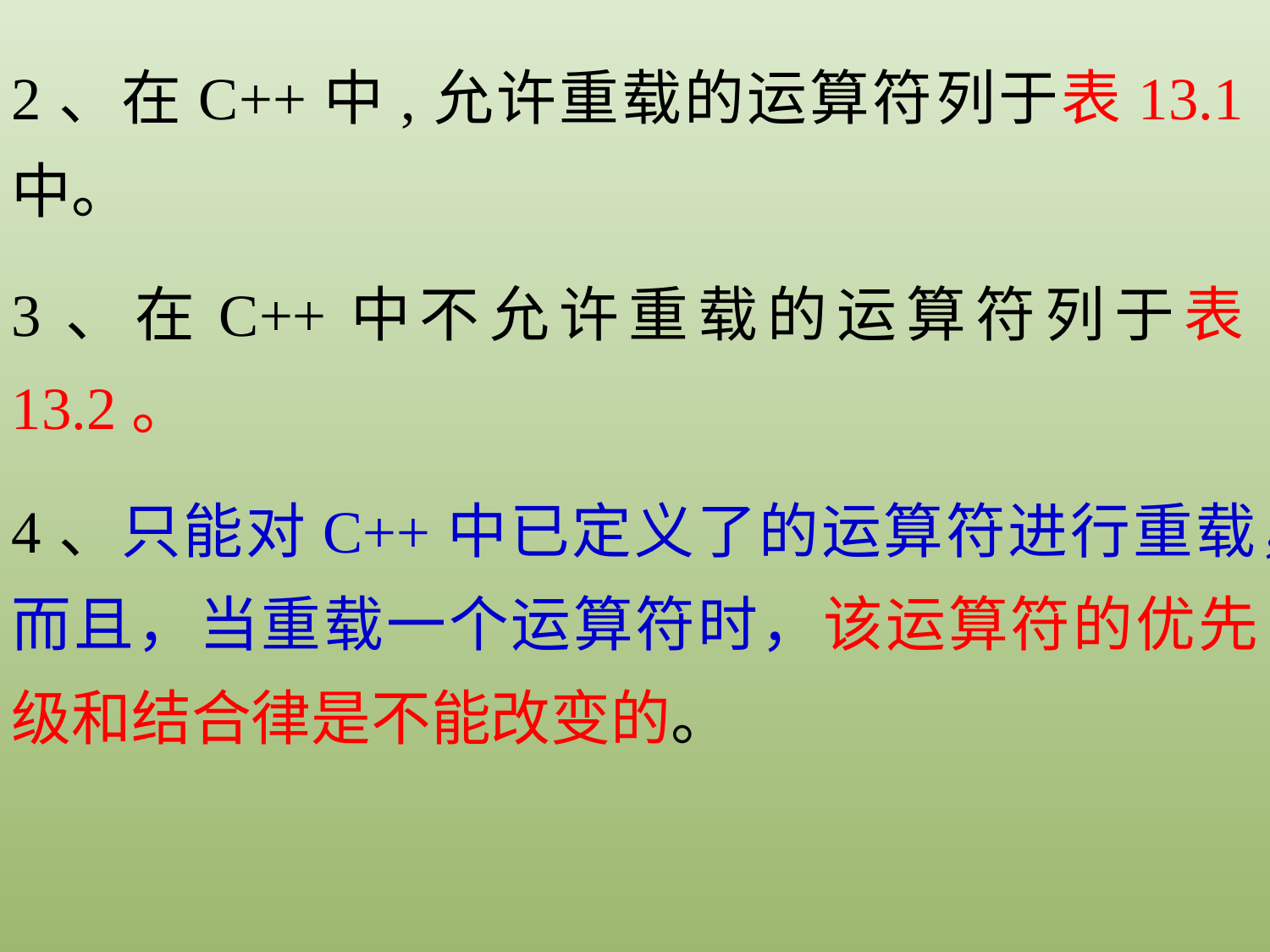

2、在C++中,允许重载的运算符列于表13.1中。
3、在C++中不允许重载的运算符列于表13.2。
4、只能对C++中已定义了的运算符进行重载，而且，当重载一个运算符时，该运算符的优先级和结合律是不能改变的。
849